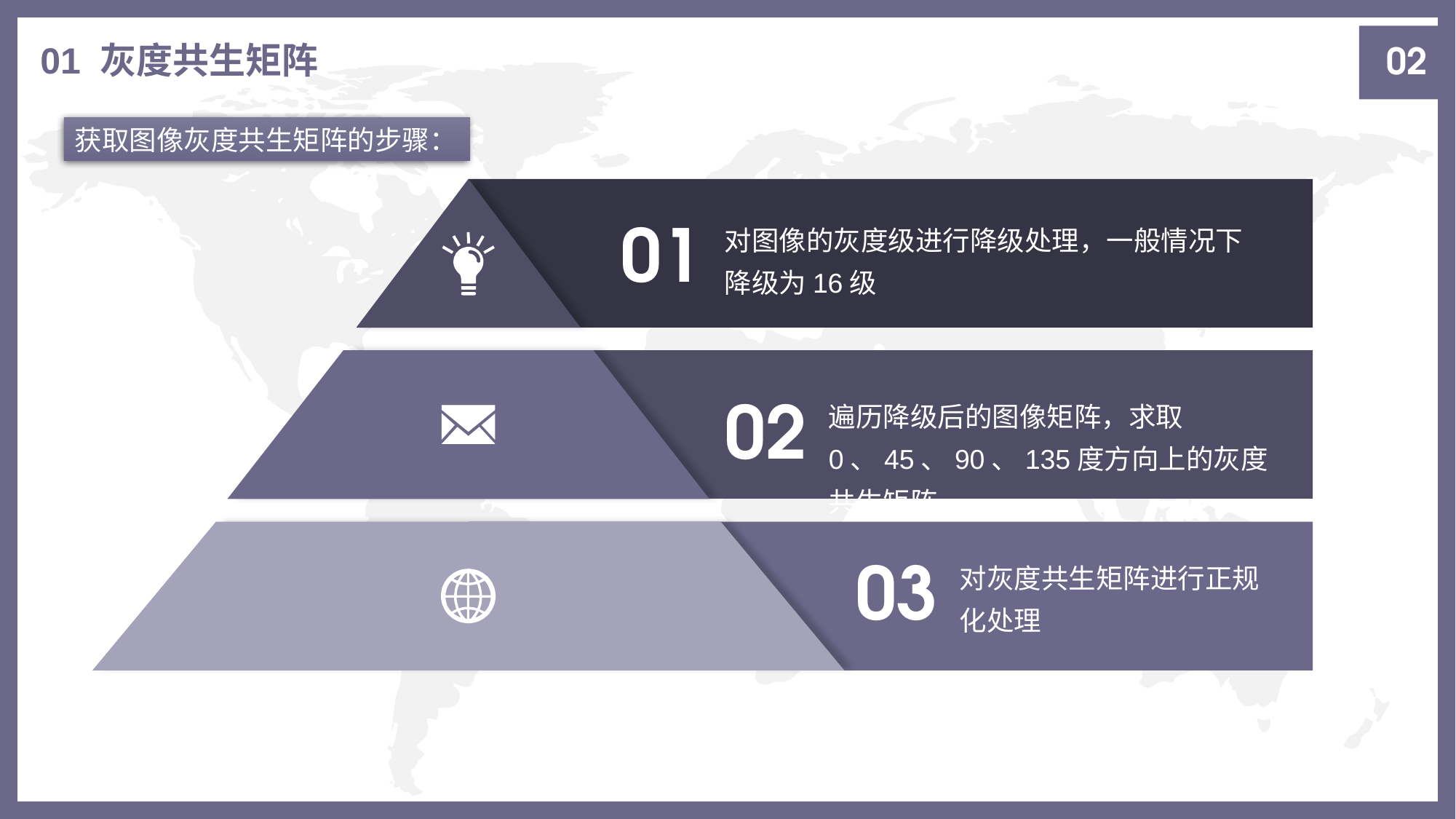

02
01 灰度共生矩阵
获取图像灰度共生矩阵的步骤：

01
对图像的灰度级进行降级处理，一般情况下降级为16级

02
遍历降级后的图像矩阵，求取0、45、90、135度方向上的灰度共生矩阵

03
对灰度共生矩阵进行正规化处理